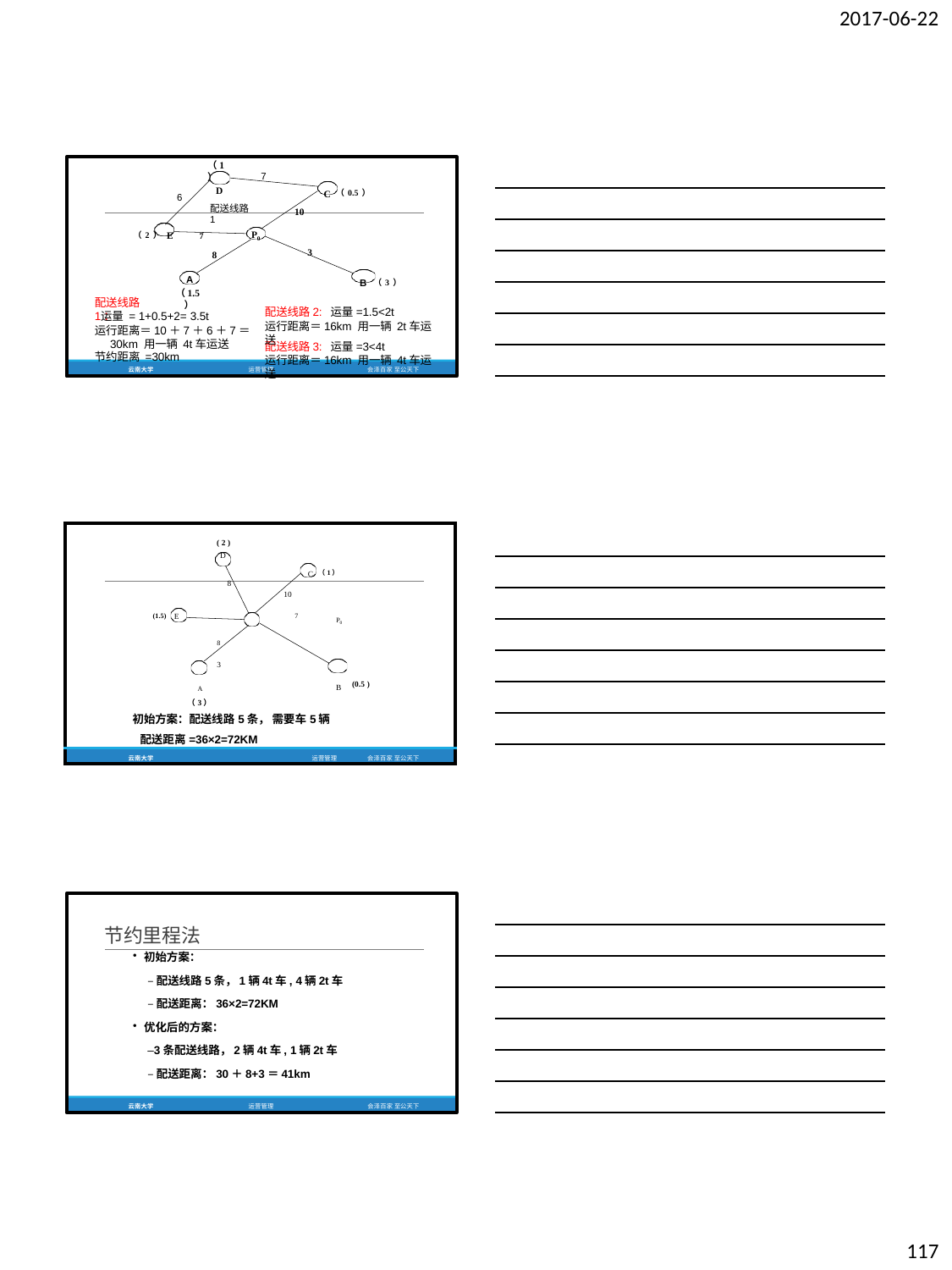

2017-06-22
（1）
D

7

C （0.5）

6

配送线路1
10

（2） E	7

P

0

3
8

A
（1.5）
B （3）

配送线路2: 运量=1.5<2t
运行距离＝16km 用一辆 2t车运送

配送线路1：
运量 = 1+0.5+2= 3.5t
运行距离＝10＋7＋6＋7＝30km 用一辆 4t车运送
节约距离 =30km

配送线路3: 运量=3<4t
运行距离＝16km 用一辆 4t车运送

云南大学	运营管理	会泽百家 至公天下

| ( 2 ) |  |
| --- | --- |
| D |  |
| C （1） |  |
| 8 |  |
| 10 |  |
| (1.5) E 7 P0 |  |
| 8 3 |  |
| A B | (0.5 ) |
| （3） |  |
| 初始方案：配送线路5条， 需要车5辆 |  |
| 配送距离=36×2=72KM |  |
| 云南大学 运营管理 | 会泽百家 至公天下 |

节约里程法
初始方案：

–配送线路5条，1辆4t车, 4辆2t车
–配送距离：36×2=72KM

优化后的方案：
–3条配送线路，2辆4t车, 1辆2t车

–配送距离：30＋8+3＝41km

云南大学
运营管理
会泽百家 至公天下

117